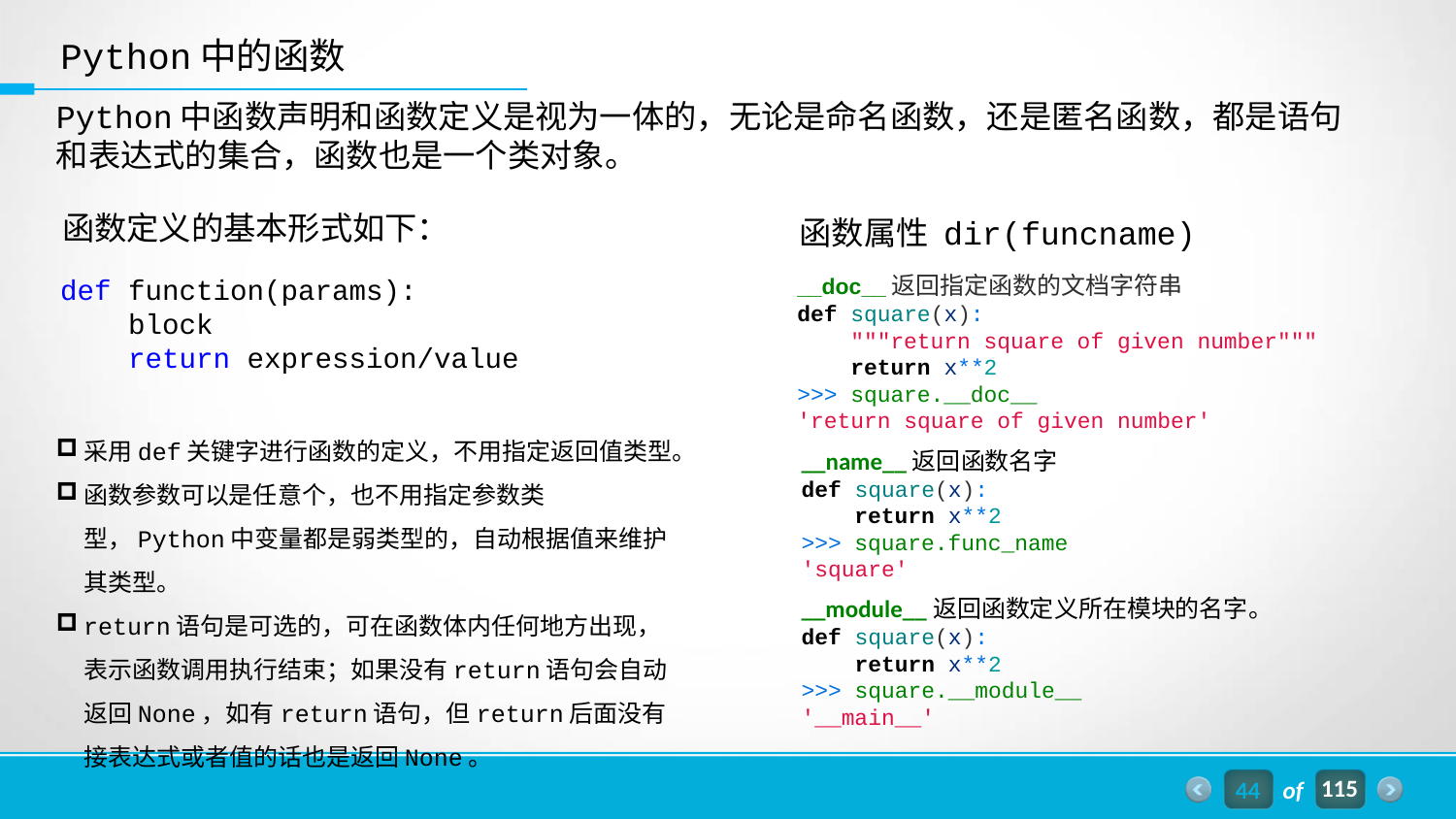

Python中的函数

Python中函数声明和函数定义是视为一体的，无论是命名函数，还是匿名函数，都是语句和表达式的集合，函数也是一个类对象。
函数定义的基本形式如下：
函数属性 dir(funcname)
__doc__返回指定函数的文档字符串
def square(x):
    """return square of given number"""
    return x**2
>>> square.__doc__
'return square of given number'
def function(params):
    block
    return expression/value
采用def关键字进行函数的定义，不用指定返回值类型。
函数参数可以是任意个，也不用指定参数类型，Python中变量都是弱类型的，自动根据值来维护其类型。
return语句是可选的，可在函数体内任何地方出现，表示函数调用执行结束；如果没有return语句会自动返回None，如有return语句，但return后面没有接表达式或者值的话也是返回None。
__name__返回函数名字
def square(x):
    return x**2
>>> square.func_name
'square'
__module__返回函数定义所在模块的名字。
def square(x):
    return x**2
>>> square.__module__
'__main__'
44